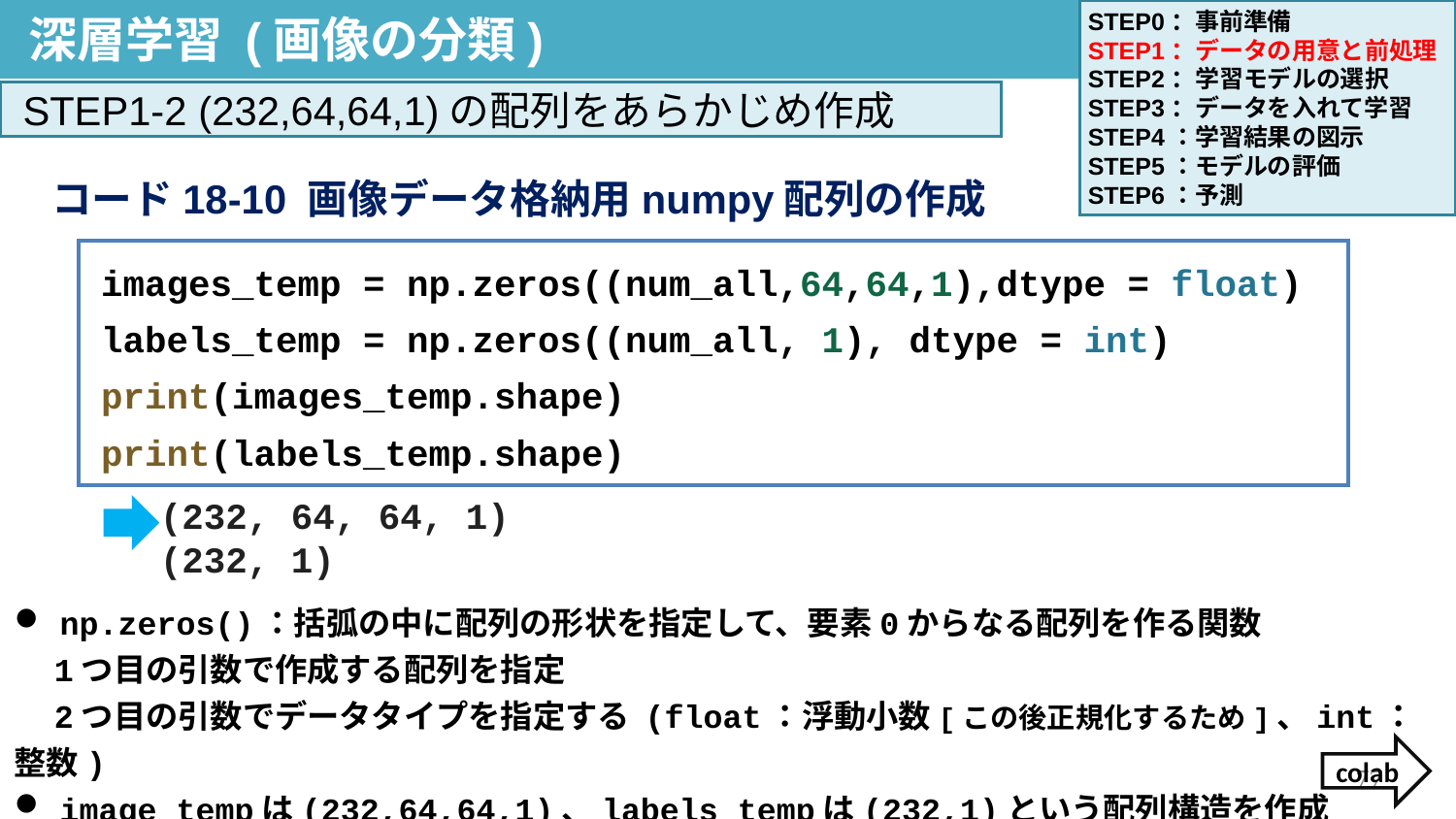

深層学習 (画像の分類)
STEP0：事前準備
STEP1：データの用意と前処理
STEP2：学習モデルの選択
STEP3：データを入れて学習
STEP4：学習結果の図示
STEP5：モデルの評価
STEP6：予測
決定木分析
STEP1-2 (232,64,64,1)の配列をあらかじめ作成
コード18-10 画像データ格納用numpy配列の作成
images_temp = np.zeros((num_all,64,64,1),dtype = float)
labels_temp = np.zeros((num_all, 1), dtype = int)
print(images_temp.shape)
print(labels_temp.shape)
(232, 64, 64, 1)
(232, 1)

np.zeros()：括弧の中に配列の形状を指定して、要素0からなる配列を作る関数
　1つ目の引数で作成する配列を指定
　2つ目の引数でデータタイプを指定する (float：浮動小数[この後正規化するため]、int：整数)
image_tempは(232,64,64,1)、labels_tempは(232,1)という配列構造を作成
colab
77